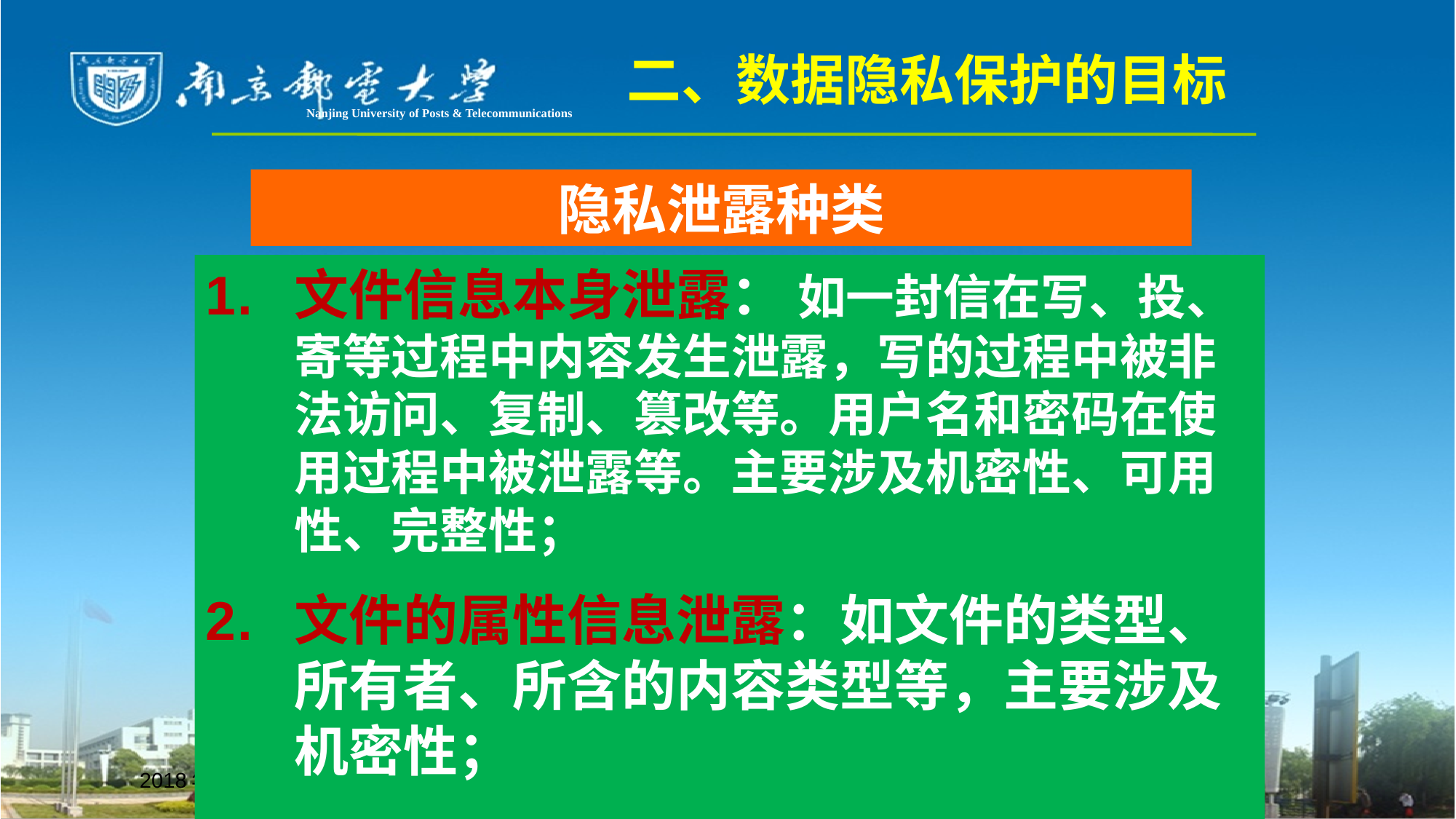

二、数据隐私保护的目标
Nanjing University of Posts & Telecommunications

隐私泄露种类
文件信息本身泄露： 如一封信在写、投、寄等过程中内容发生泄露，写的过程中被非法访问、复制、篡改等。用户名和密码在使用过程中被泄露等。主要涉及机密性、可用性、完整性；
文件的属性信息泄露：如文件的类型、所有者、所含的内容类型等，主要涉及机密性；

36/38